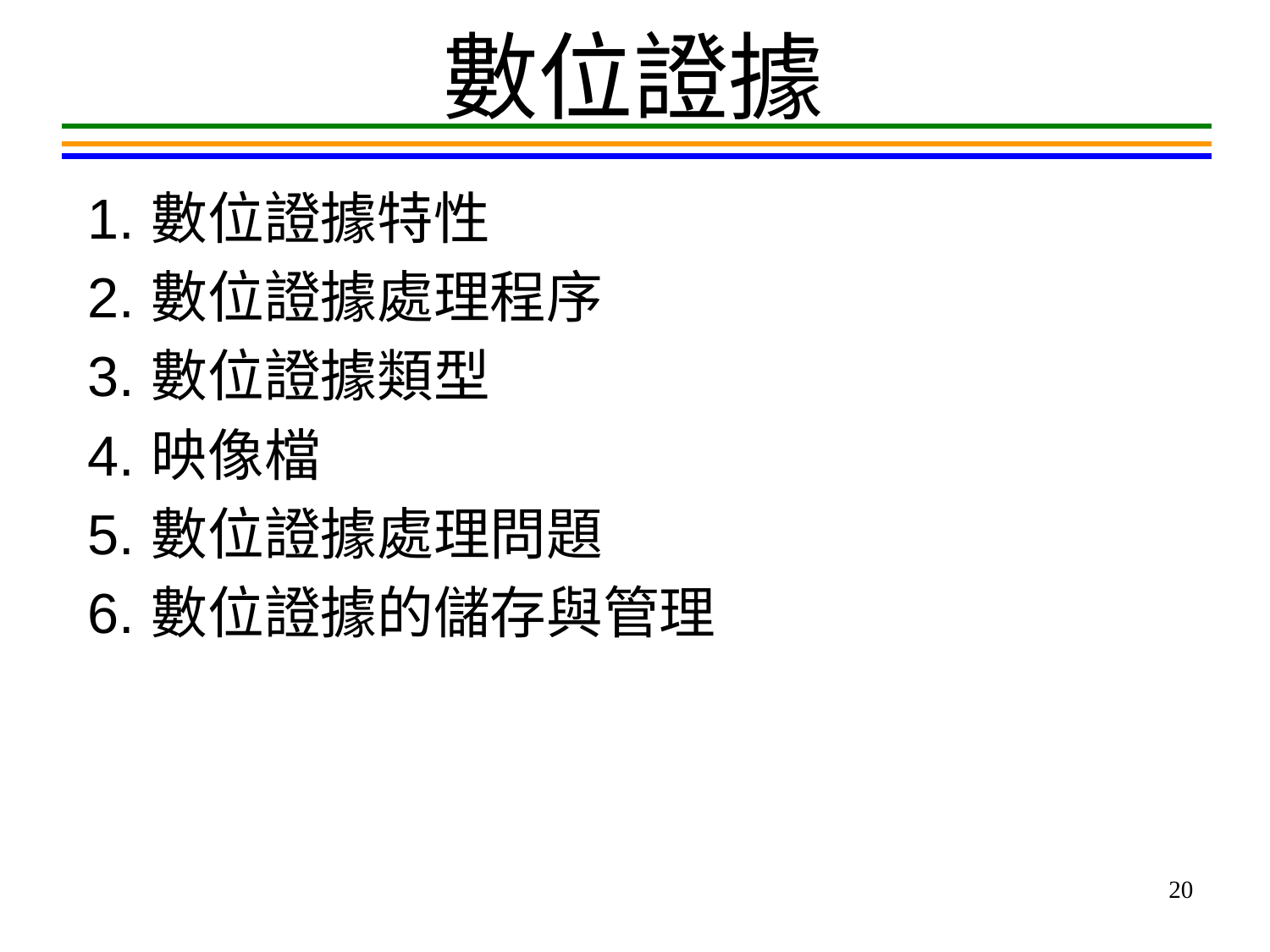

數位證據
數位證據特性
數位證據處理程序
數位證據類型
映像檔
數位證據處理問題
數位證據的儲存與管理
20